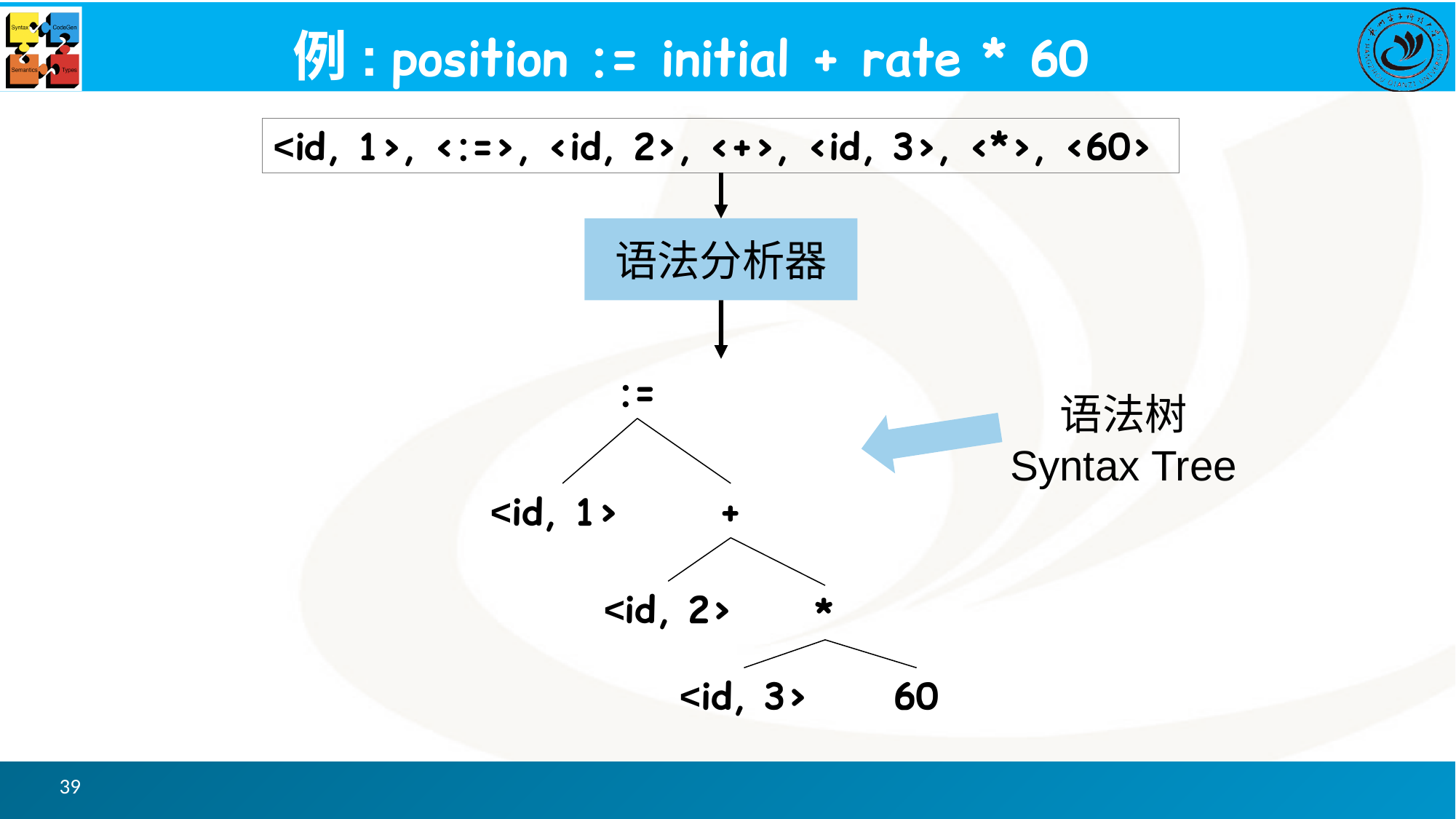

# 例: position := initial + rate * 60
<id, 1>, <:=>, <id, 2>, <+>, <id, 3>, <*>, <60>
语法分析器
:=
<id, 1>
+
<id, 2>
*
<id, 3>
60
语法树
Syntax Tree

39